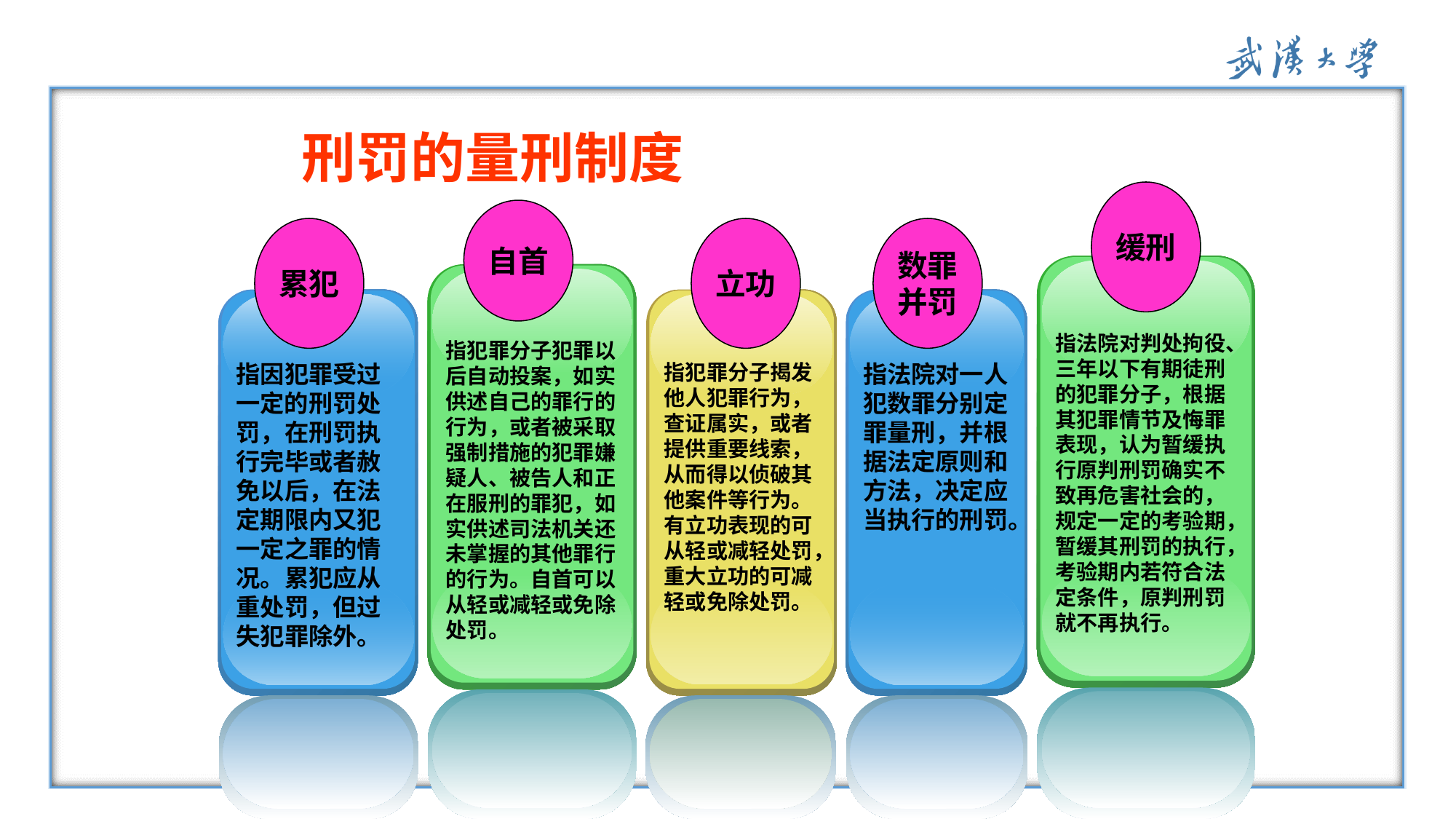

#
刑罚的量刑制度
缓刑
自首

指法院对判处拘役、三年以下有期徒刑的犯罪分子，根据其犯罪情节及悔罪表现，认为暂缓执行原判刑罚确实不致再危害社会的，规定一定的考验期，暂缓其刑罚的执行，考验期内若符合法定条件，原判刑罚就不再执行。

累犯
立功
数罪
并罚

指犯罪分子犯罪以后自动投案，如实供述自己的罪行的行为，或者被采取强制措施的犯罪嫌疑人、被告人和正在服刑的罪犯，如实供述司法机关还未掌握的其他罪行的行为。自首可以从轻或减轻或免除处罚。

指因犯罪受过一定的刑罚处罚，在刑罚执行完毕或者赦免以后，在法定期限内又犯一定之罪的情况。累犯应从重处罚，但过失犯罪除外。

指犯罪分子揭发他人犯罪行为，查证属实，或者提供重要线索，从而得以侦破其他案件等行为。有立功表现的可从轻或减轻处罚，重大立功的可减轻或免除处罚。

指法院对一人犯数罪分别定罪量刑，并根据法定原则和方法，决定应当执行的刑罚。